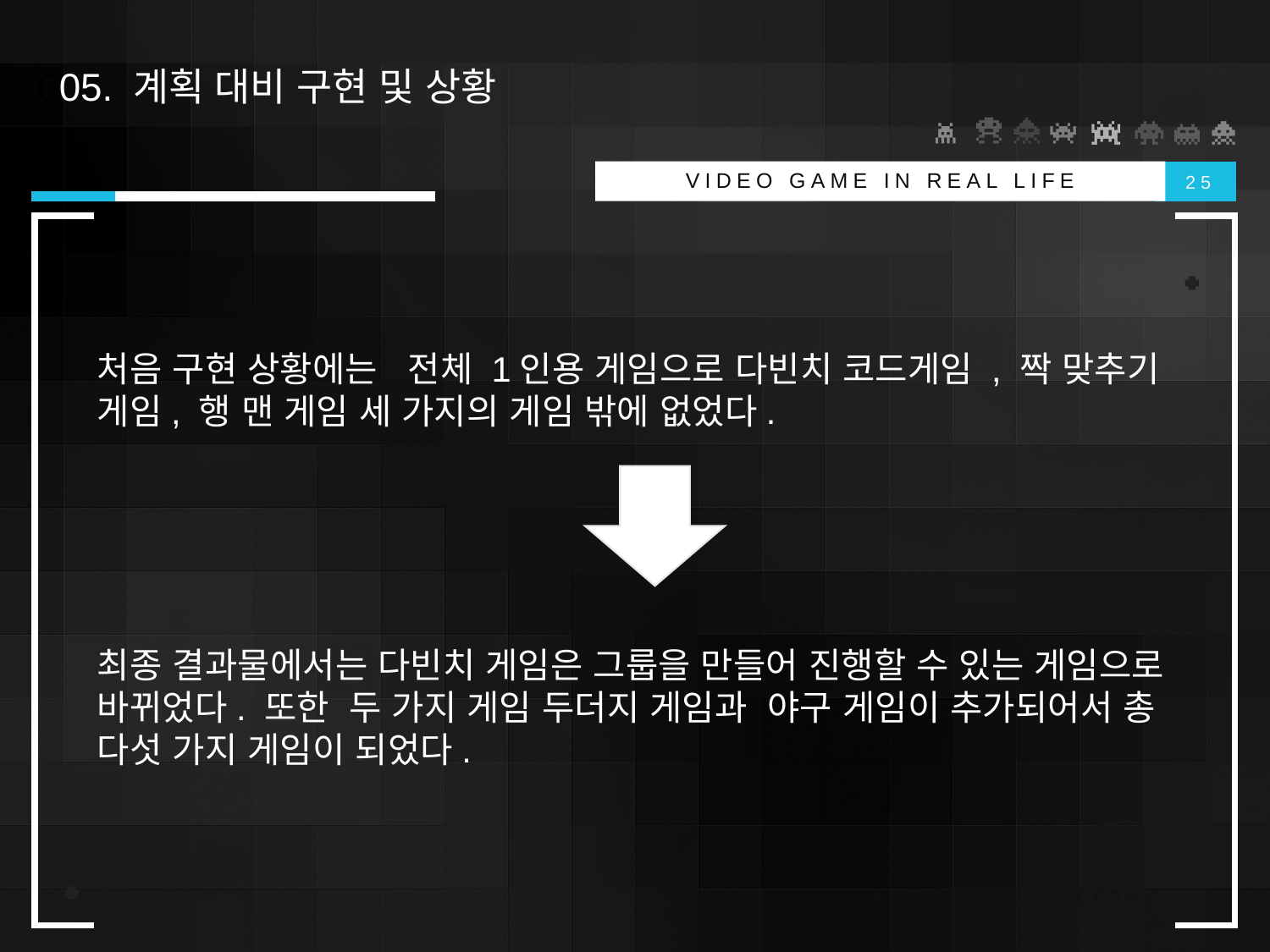

005. 계획 대비 구현 및 상황
VIDEO GAME IN REAL LIFE
25

처음 구현 상황에는   전체 1인용 게임으로 다빈치 코드게임 , 짝 맞추기 게임, 행 맨 게임 세 가지의 게임 밖에 없었다.

최종 결과물에서는 다빈치 게임은 그룹을 만들어 진행할 수 있는 게임으로 바뀌었다. 또한  두 가지 게임 두더지 게임과  야구 게임이 추가되어서 총 다섯 가지 게임이 되었다.

ADSTORE.TISTORY.COM